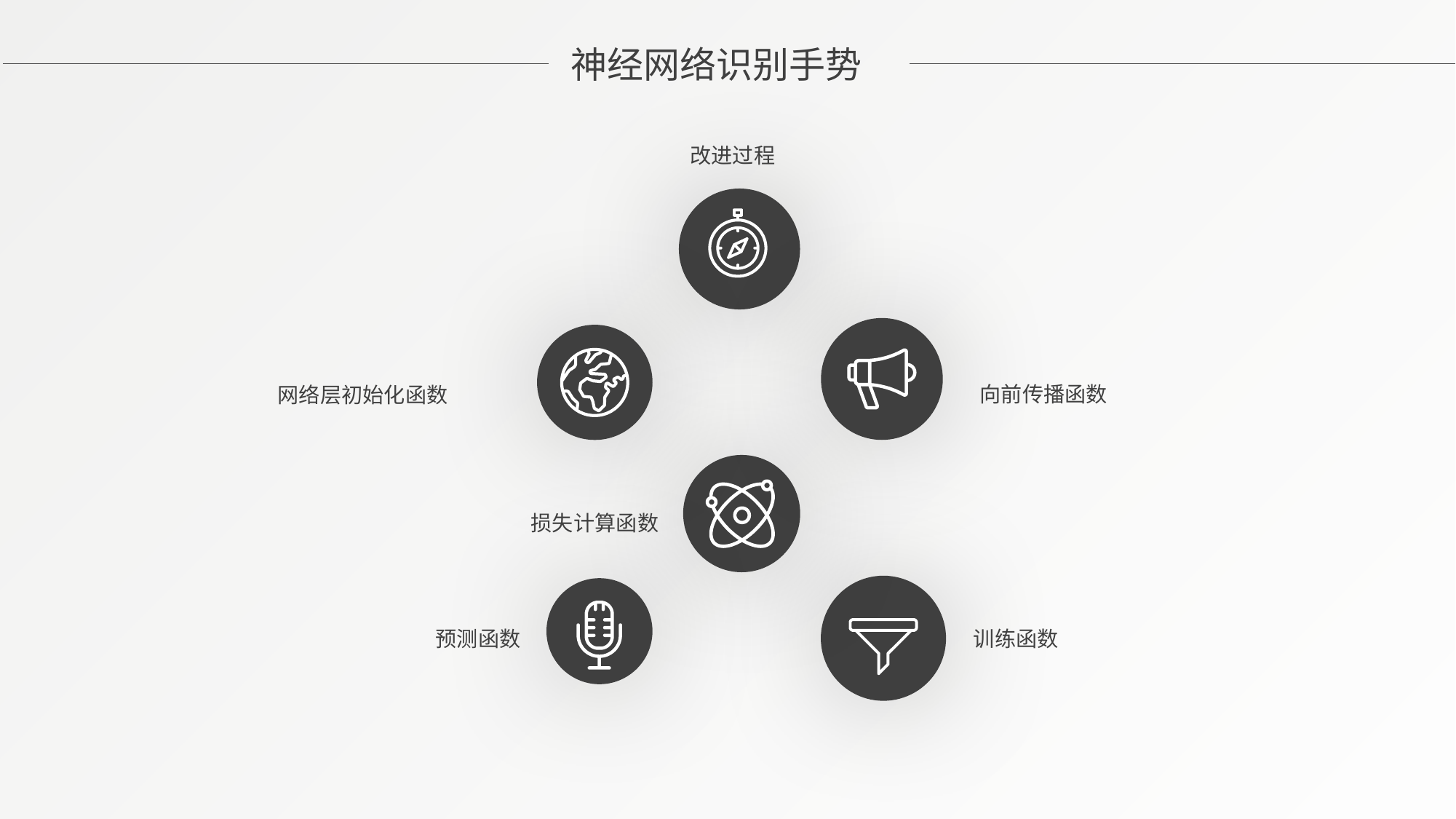

神经网络识别手势
改进过程

向前传播函数
网络层初始化函数

损失计算函数

预测函数
训练函数